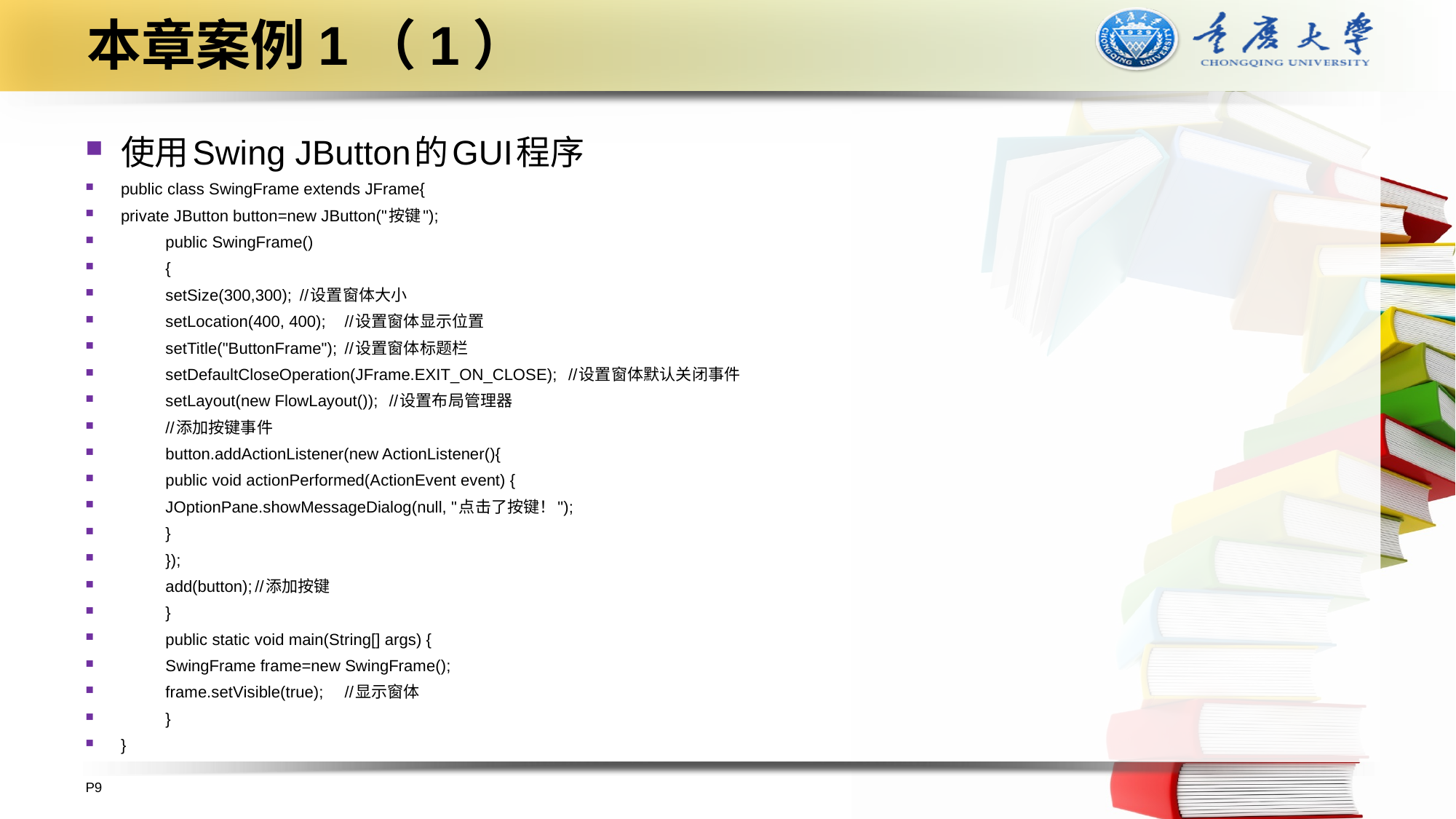

# 本章案例1（1）
使用Swing JButton的GUI程序
public class SwingFrame extends JFrame{
private JButton button=new JButton("按键");
	public SwingFrame()
	{
		setSize(300,300);		//设置窗体大小
		setLocation(400, 400);	//设置窗体显示位置
		setTitle("ButtonFrame");	//设置窗体标题栏
		setDefaultCloseOperation(JFrame.EXIT_ON_CLOSE);	//设置窗体默认关闭事件
		setLayout(new FlowLayout());	//设置布局管理器
		//添加按键事件
		button.addActionListener(new ActionListener(){
			public void actionPerformed(ActionEvent event) {
				JOptionPane.showMessageDialog(null, "点击了按键！");
			}
		});
		add(button);	//添加按键
	}
	public static void main(String[] args) {
		SwingFrame frame=new SwingFrame();
		frame.setVisible(true);	//显示窗体
	}
}
P9